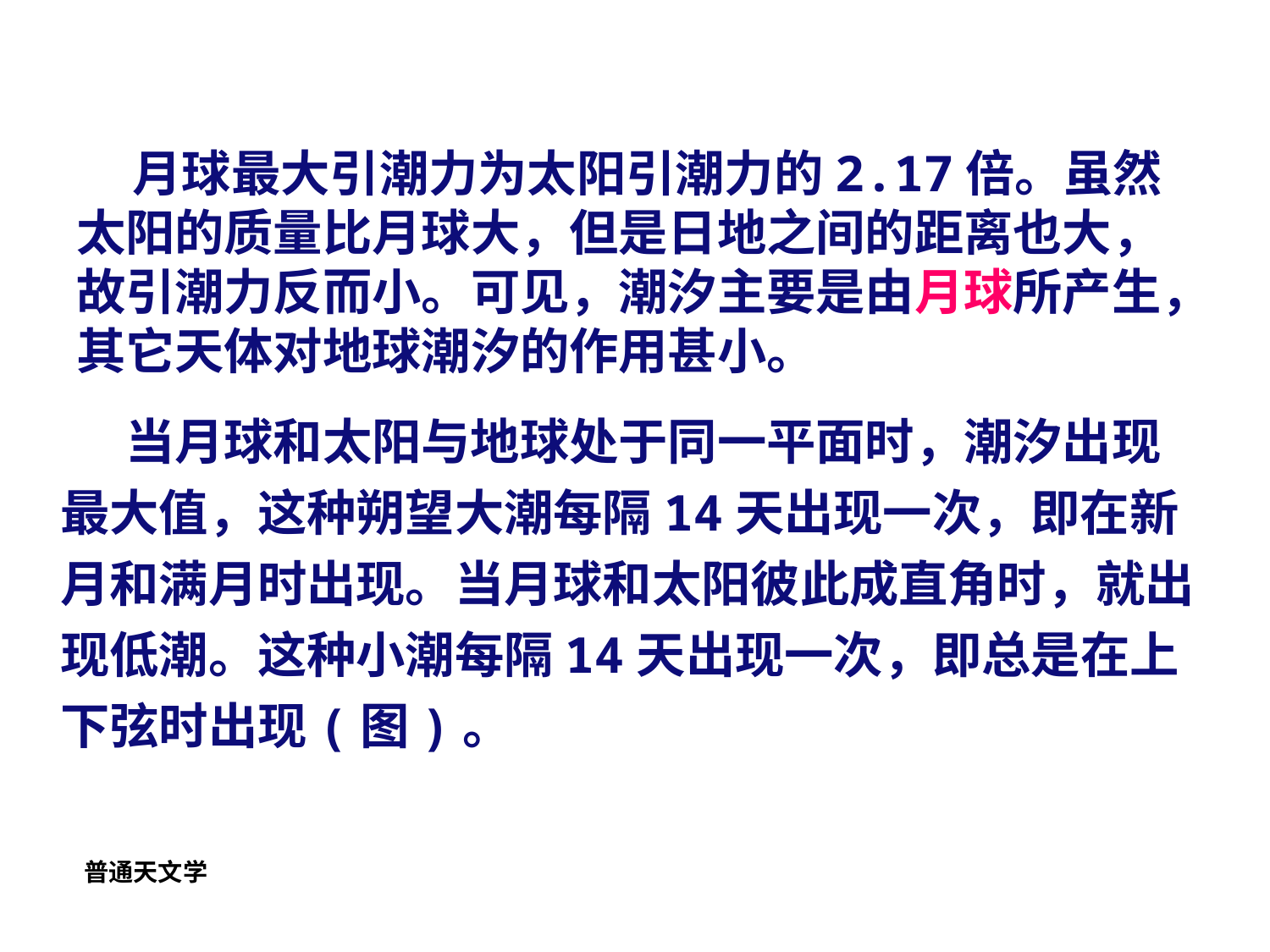

# 月球最大引潮力为太阳引潮力的2.17倍。虽然太阳的质量比月球大，但是日地之间的距离也大，故引潮力反而小。可见，潮汐主要是由月球所产生，其它天体对地球潮汐的作用甚小。
         当月球和太阳与地球处于同一平面时，潮汐出现最大值，这种朔望大潮每隔14天出现一次，即在新月和满月时出现。当月球和太阳彼此成直角时，就出现低潮。这种小潮每隔14天出现一次，即总是在上下弦时出现(图)。

普通天文学